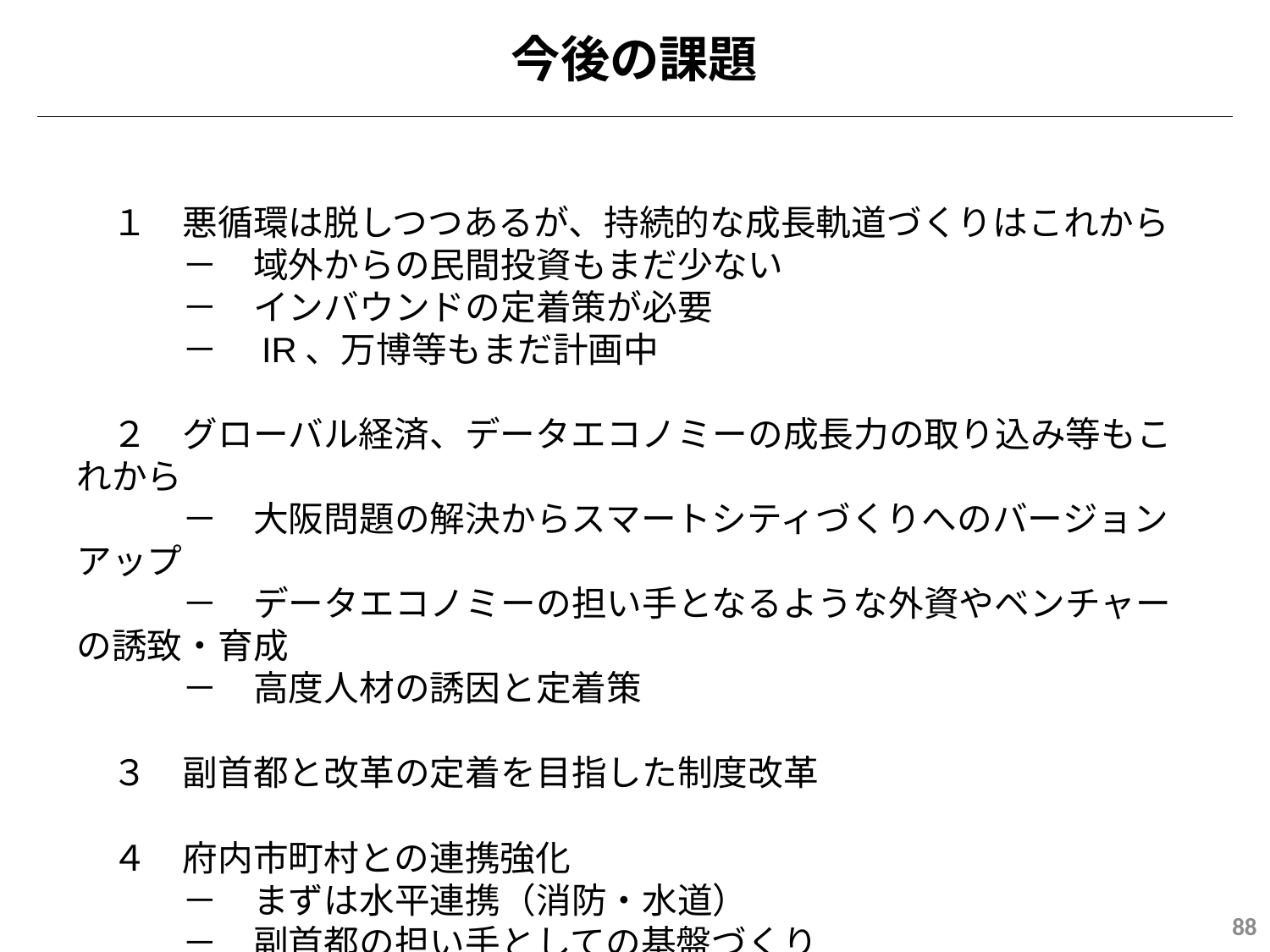

今後の課題

　１　悪循環は脱しつつあるが、持続的な成長軌道づくりはこれから
　　　－　域外からの民間投資もまだ少ない
　　　－　インバウンドの定着策が必要
　　　－　IR、万博等もまだ計画中

　２　グローバル経済、データエコノミーの成長力の取り込み等もこれから
　　　－　大阪問題の解決からスマートシティづくりへのバージョンアップ
　　　－　データエコノミーの担い手となるような外資やベンチャーの誘致・育成
　　　－　高度人材の誘因と定着策

　３　副首都と改革の定着を目指した制度改革

　４　府内市町村との連携強化
　　　－　まずは水平連携（消防・水道）
　　　－　副首都の担い手としての基盤づくり

88